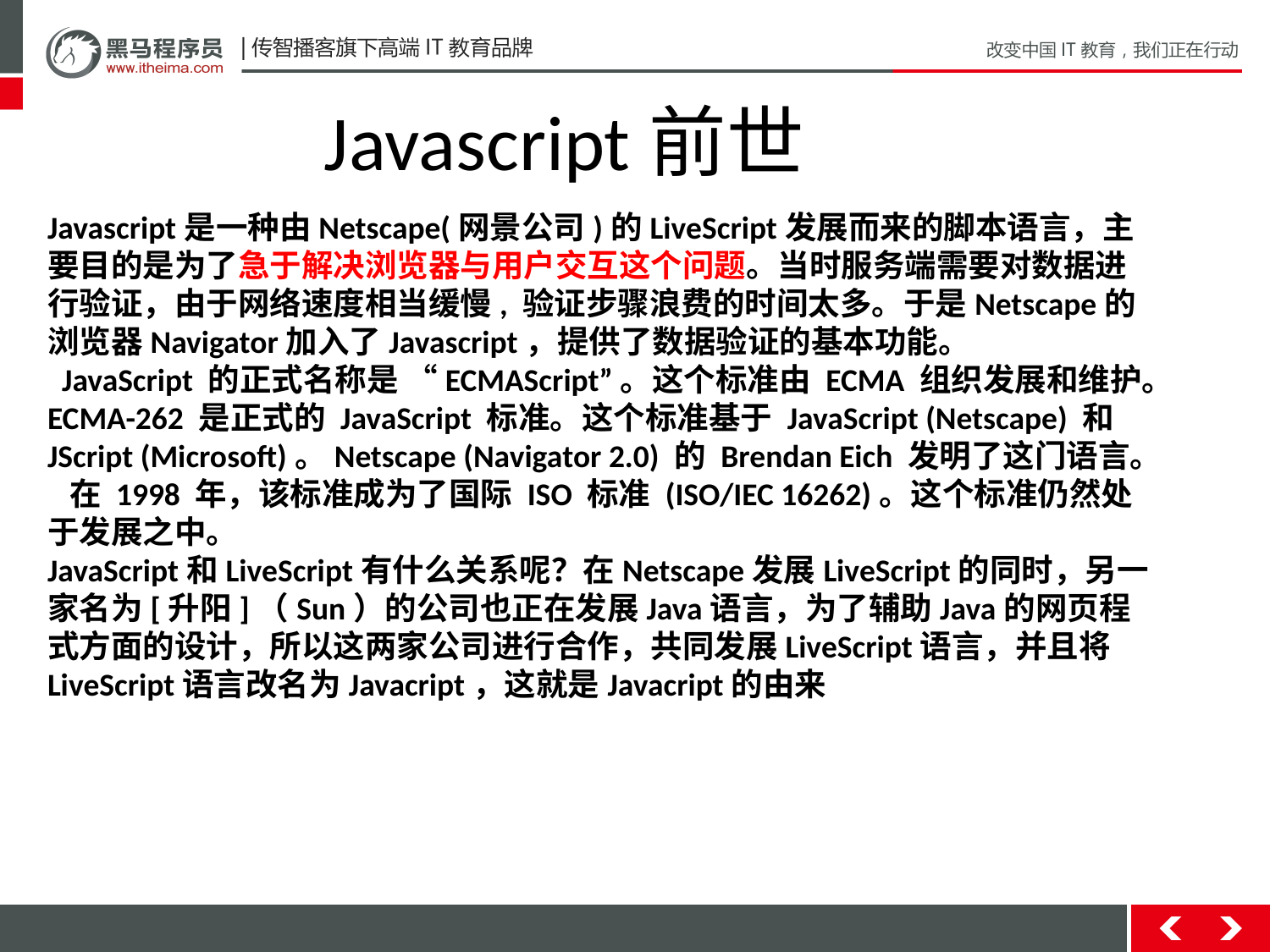

Javascript前世
Javascript是一种由Netscape(网景公司)的LiveScript发展而来的脚本语言，主要目的是为了急于解决浏览器与用户交互这个问题。当时服务端需要对数据进行验证，由于网络速度相当缓慢, 验证步骤浪费的时间太多。于是Netscape的浏览器Navigator加入了Javascript，提供了数据验证的基本功能。
  JavaScript 的正式名称是 “ECMAScript”。这个标准由 ECMA 组织发展和维护。ECMA-262 是正式的 JavaScript 标准。这个标准基于 JavaScript (Netscape) 和 JScript (Microsoft)。Netscape (Navigator 2.0) 的 Brendan Eich 发明了这门语言。
  在 1998 年，该标准成为了国际 ISO 标准 (ISO/IEC 16262)。这个标准仍然处于发展之中。
JavaScript和LiveScript有什么关系呢？在Netscape发展LiveScript的同时，另一家名为[升阳]（Sun）的公司也正在发展Java语言，为了辅助Java的网页程式方面的设计，所以这两家公司进行合作，共同发展LiveScript语言，并且将LiveScript语言改名为Javacript，这就是Javacript的由来